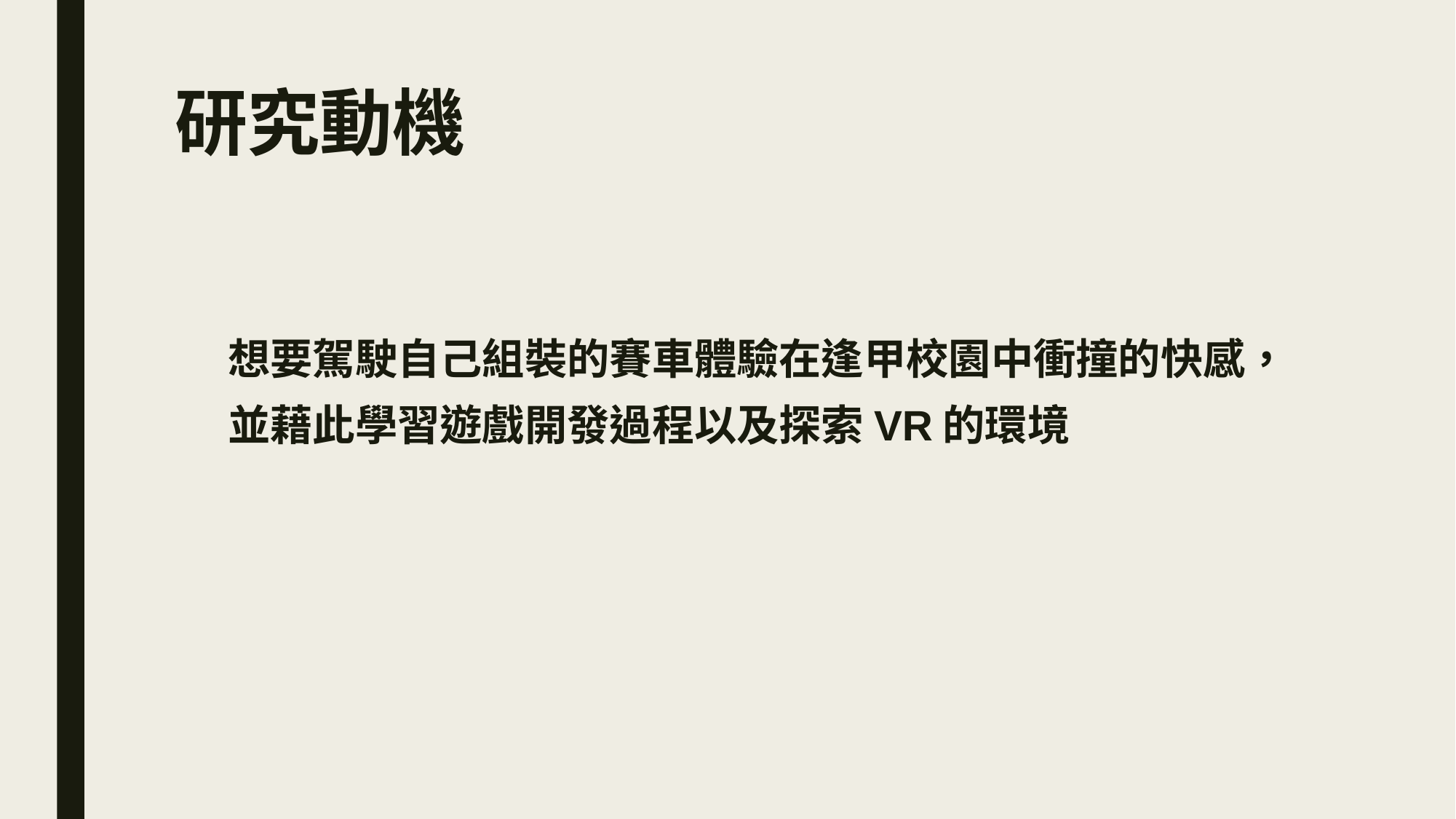

# 研究動機
想要駕駛自己組裝的賽車體驗在逢甲校園中衝撞的快感，
並藉此學習遊戲開發過程以及探索VR的環境